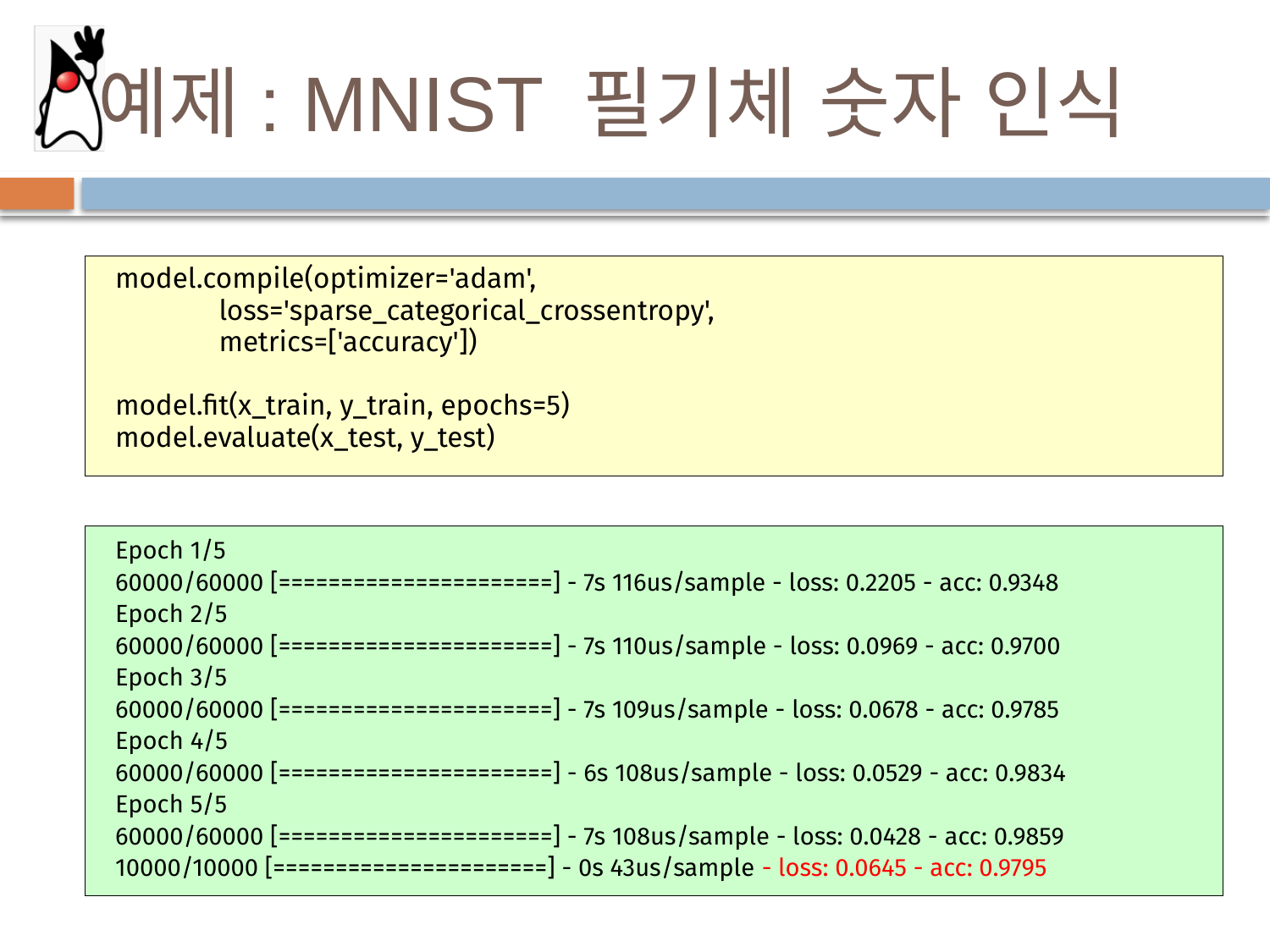

# 예제: MNIST 필기체 숫자 인식
model.compile(optimizer='adam',
              loss='sparse_categorical_crossentropy',
              metrics=['accuracy'])

model.fit(x_train, y_train, epochs=5)
model.evaluate(x_test, y_test)
Epoch 1/5
60000/60000 [======================] - 7s 116us/sample - loss: 0.2205 - acc: 0.9348
Epoch 2/5
60000/60000 [======================] - 7s 110us/sample - loss: 0.0969 - acc: 0.9700
Epoch 3/5
60000/60000 [======================] - 7s 109us/sample - loss: 0.0678 - acc: 0.9785
Epoch 4/5
60000/60000 [======================] - 6s 108us/sample - loss: 0.0529 - acc: 0.9834
Epoch 5/5
60000/60000 [======================] - 7s 108us/sample - loss: 0.0428 - acc: 0.9859
10000/10000 [======================] - 0s 43us/sample - loss: 0.0645 - acc: 0.9795